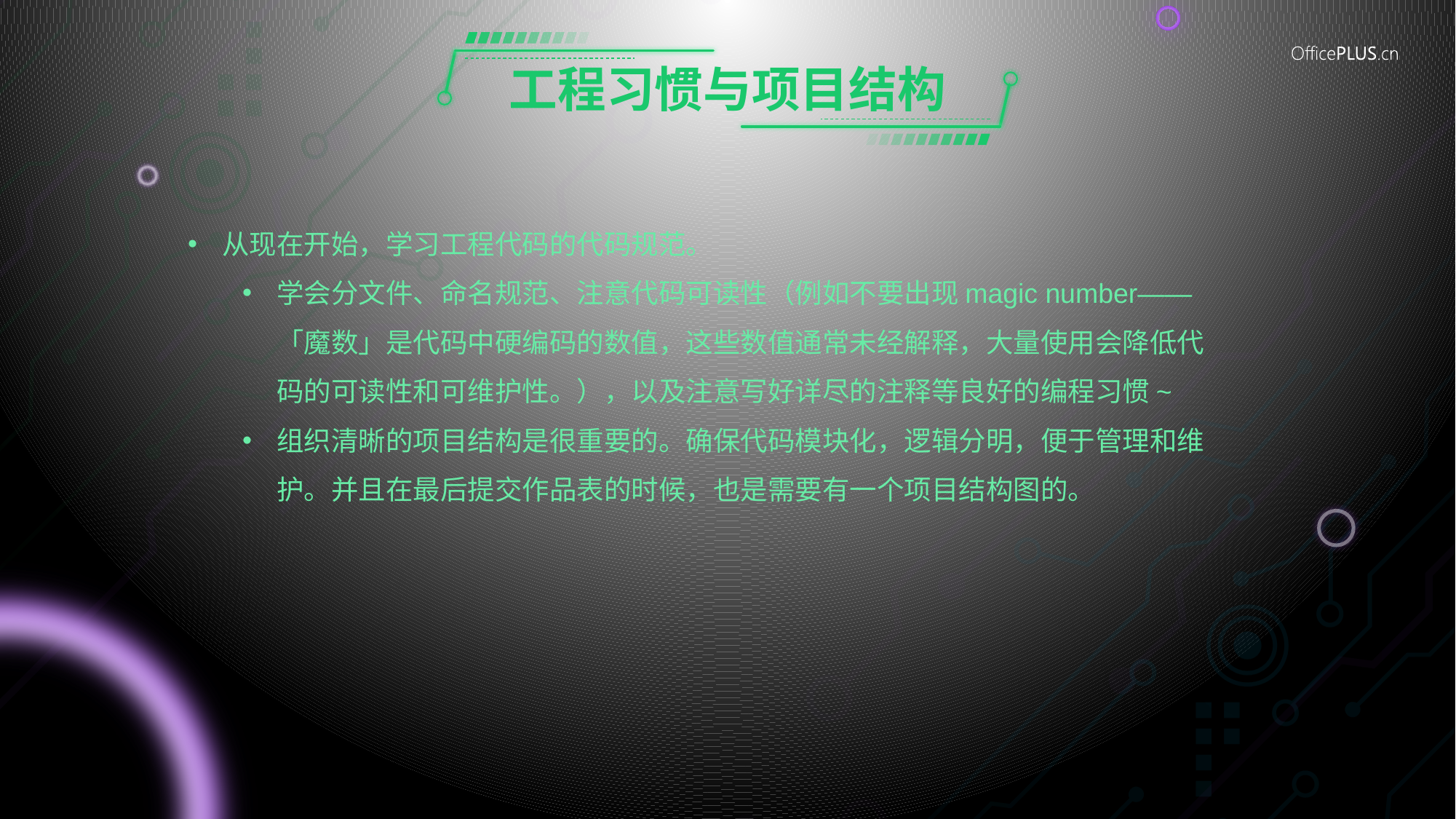

# 工程习惯与项目结构
从现在开始，学习工程代码的代码规范。
学会分文件、命名规范、注意代码可读性（例如不要出现magic number——「魔数」是代码中硬编码的数值，这些数值通常未经解释，大量使用会降低代码的可读性和可维护性。），以及注意写好详尽的注释等良好的编程习惯~
组织清晰的项目结构是很重要的。确保代码模块化，逻辑分明，便于管理和维护。并且在最后提交作品表的时候，也是需要有一个项目结构图的。